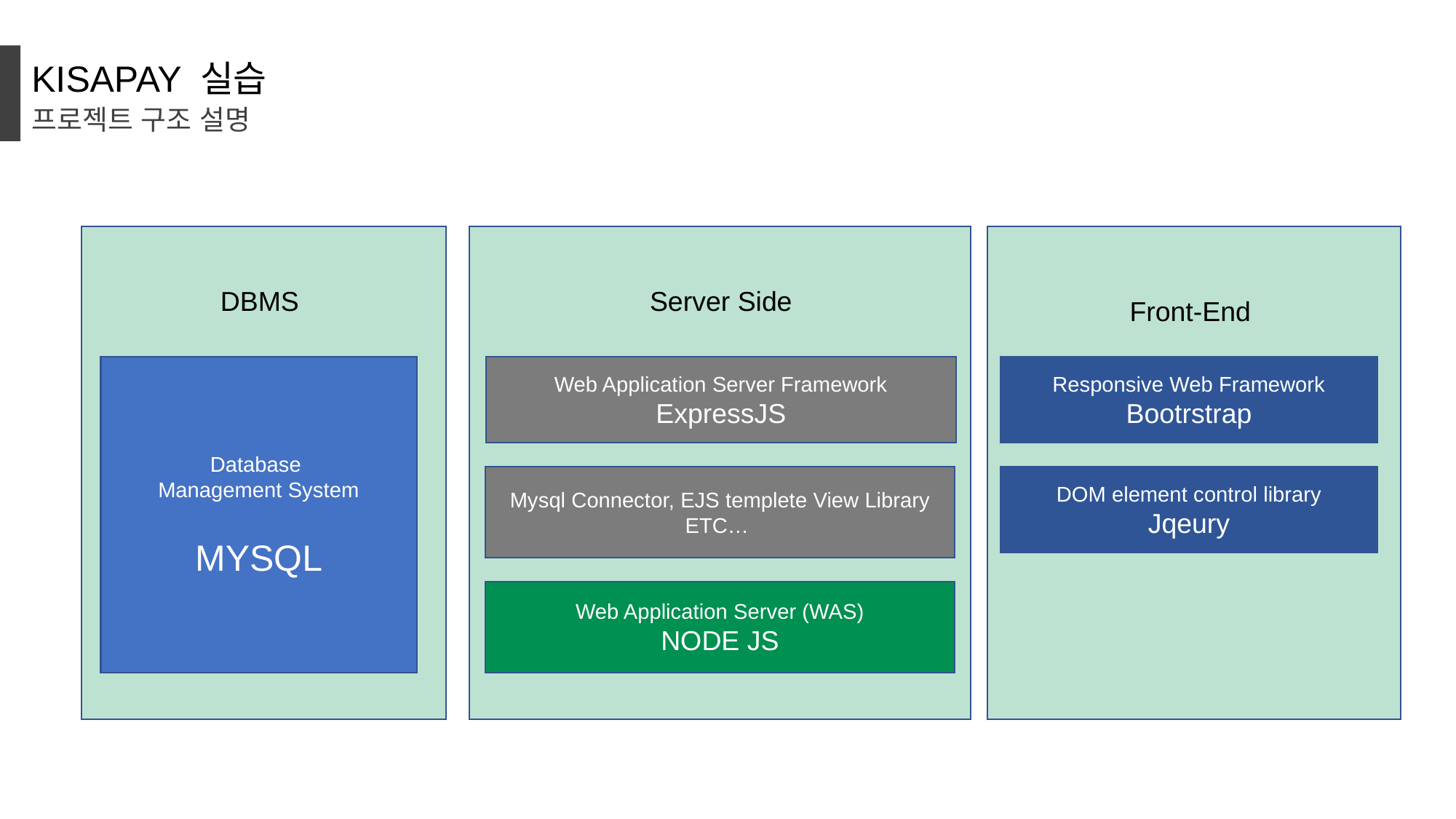

KISAPAY 실습
프로젝트 구조 설명

DBMS
Server Side
Front-End
Database
Management System

MYSQL
Web Application Server Framework
ExpressJS
Responsive Web Framework
Bootrstrap
Mysql Connector, EJS templete View Library
ETC…
DOM element control library
Jqeury
Web Application Server (WAS)
NODE JS